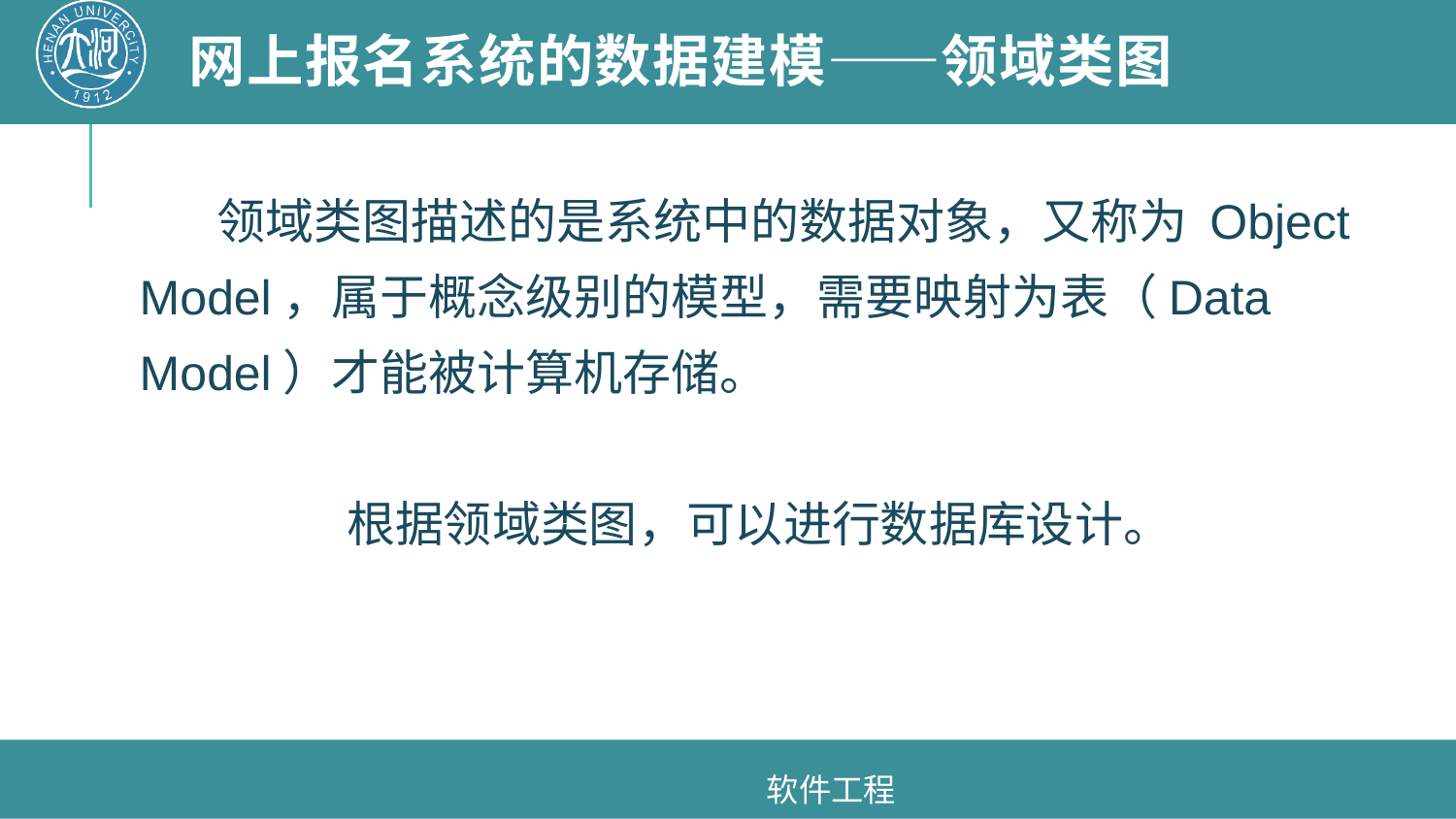

# 网上报名系统的数据建模——领域类图
      领域类图描述的是系统中的数据对象，又称为 Object Model，属于概念级别的模型，需要映射为表（Data Model）才能被计算机存储。

根据领域类图，可以进行数据库设计。

软件工程
26